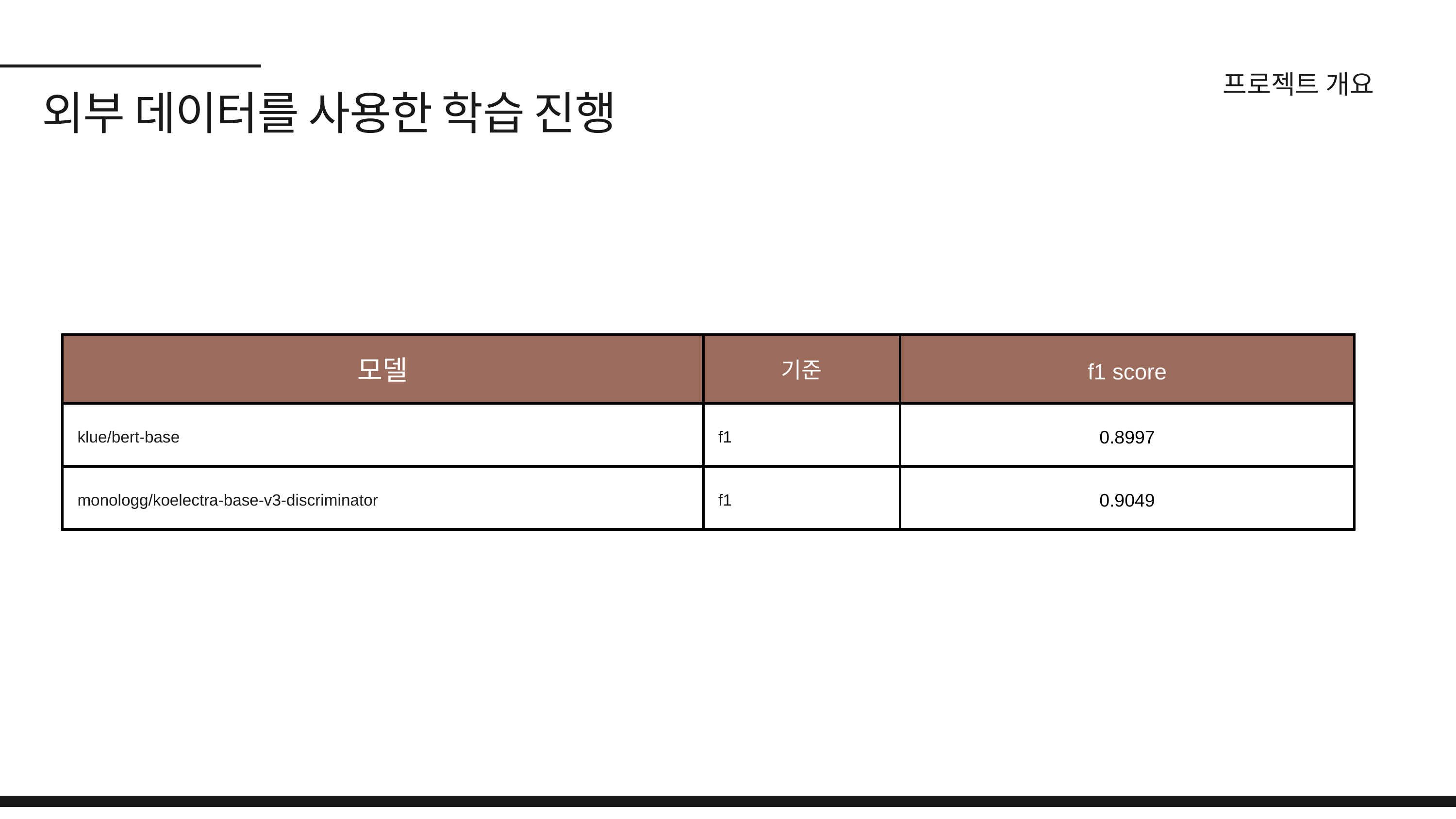

프로젝트 개요

외부 데이터를 사용한 학습 진행
| 모델 | 기준 | f1 score |
| --- | --- | --- |
| klue/bert-base | f1 | 0.8997 |
| monologg/koelectra-base-v3-discriminator | f1 | 0.9049 |